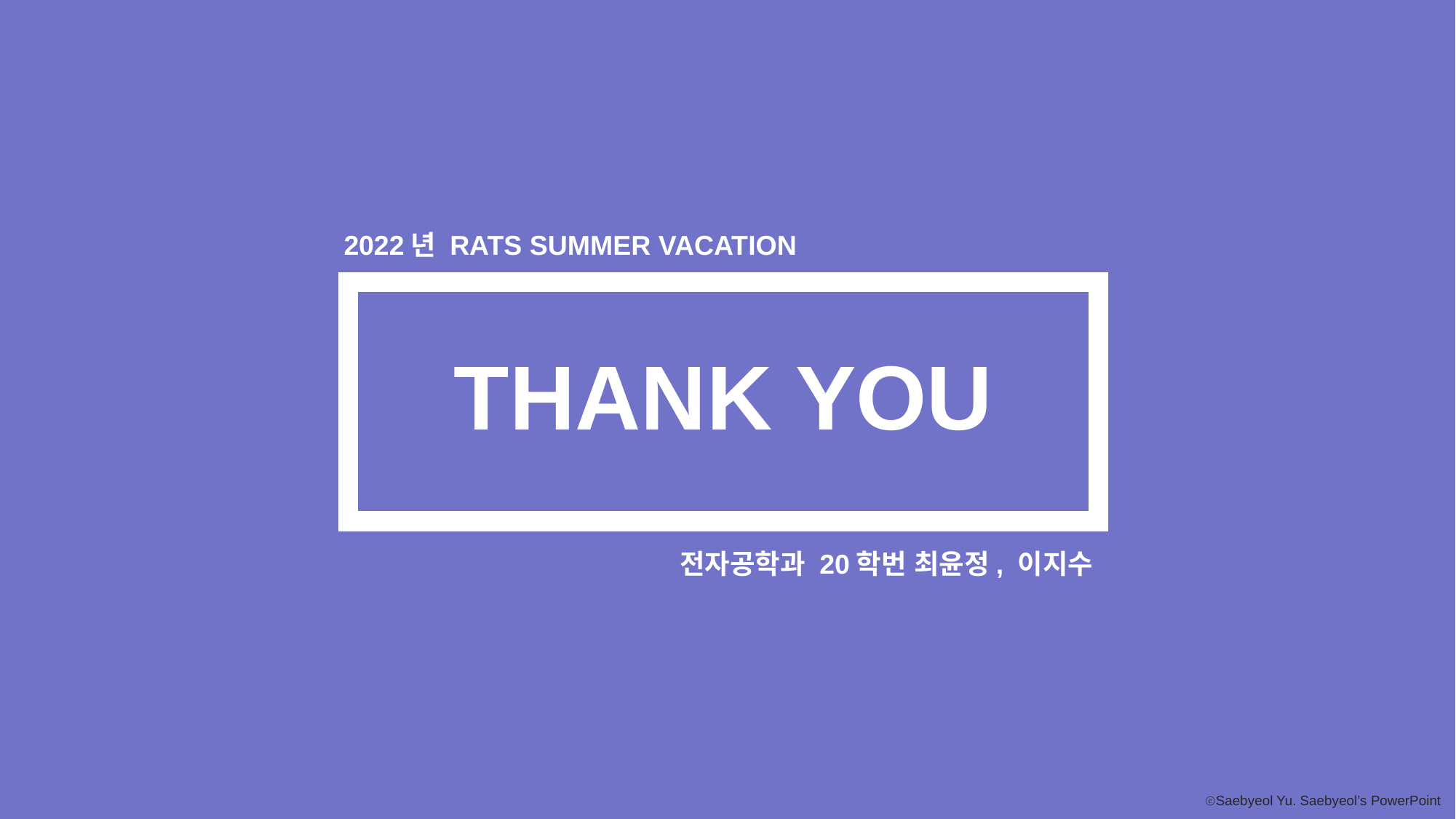

2022년 RATS SUMMER VACATION

THANK YOU
전자공학과 20학번 최윤정, 이지수